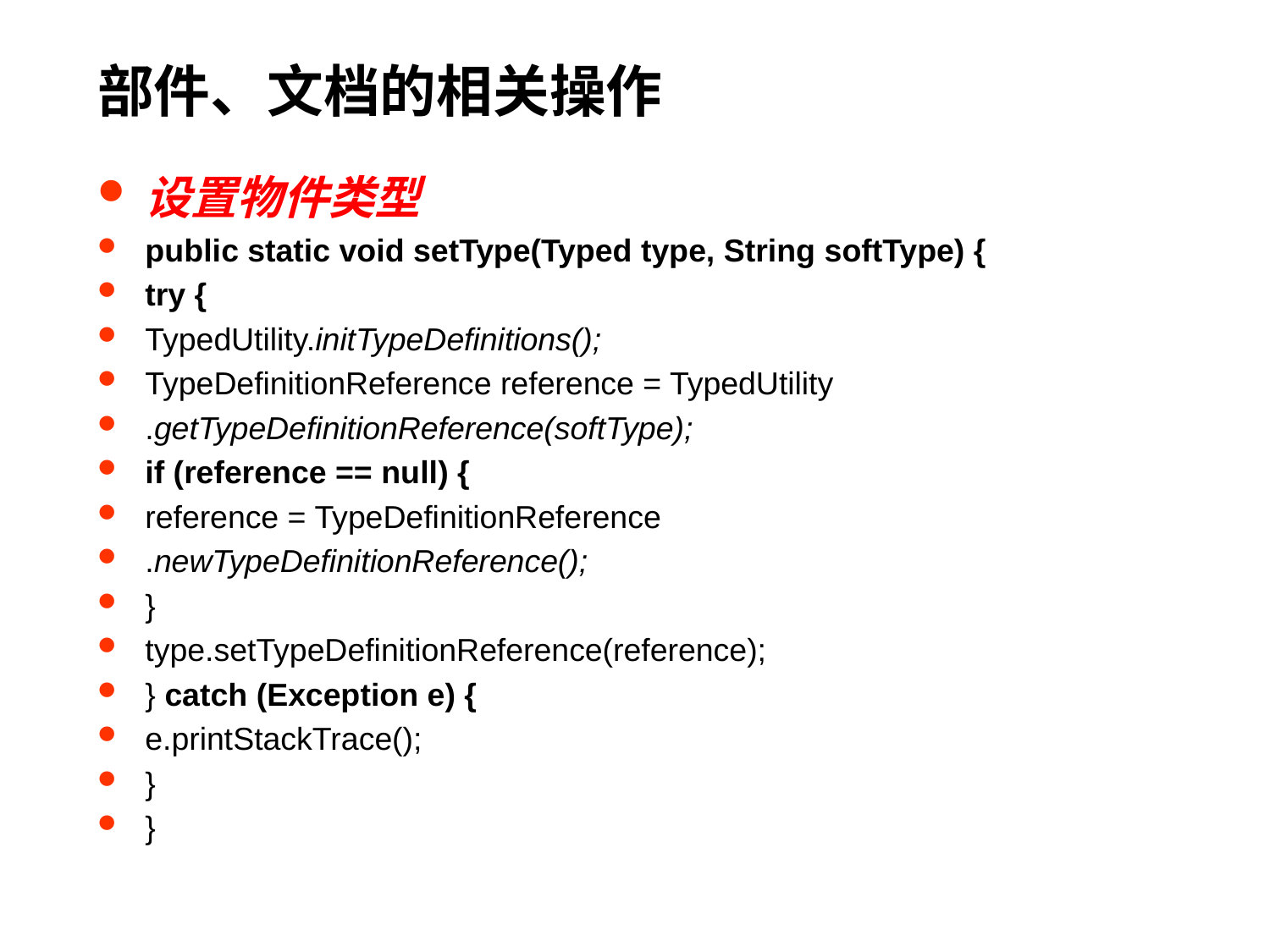

# 部件、文档的相关操作
设置物件类型
public static void setType(Typed type, String softType) {
try {
TypedUtility.initTypeDefinitions();
TypeDefinitionReference reference = TypedUtility
.getTypeDefinitionReference(softType);
if (reference == null) {
reference = TypeDefinitionReference
.newTypeDefinitionReference();
}
type.setTypeDefinitionReference(reference);
} catch (Exception e) {
e.printStackTrace();
}
}